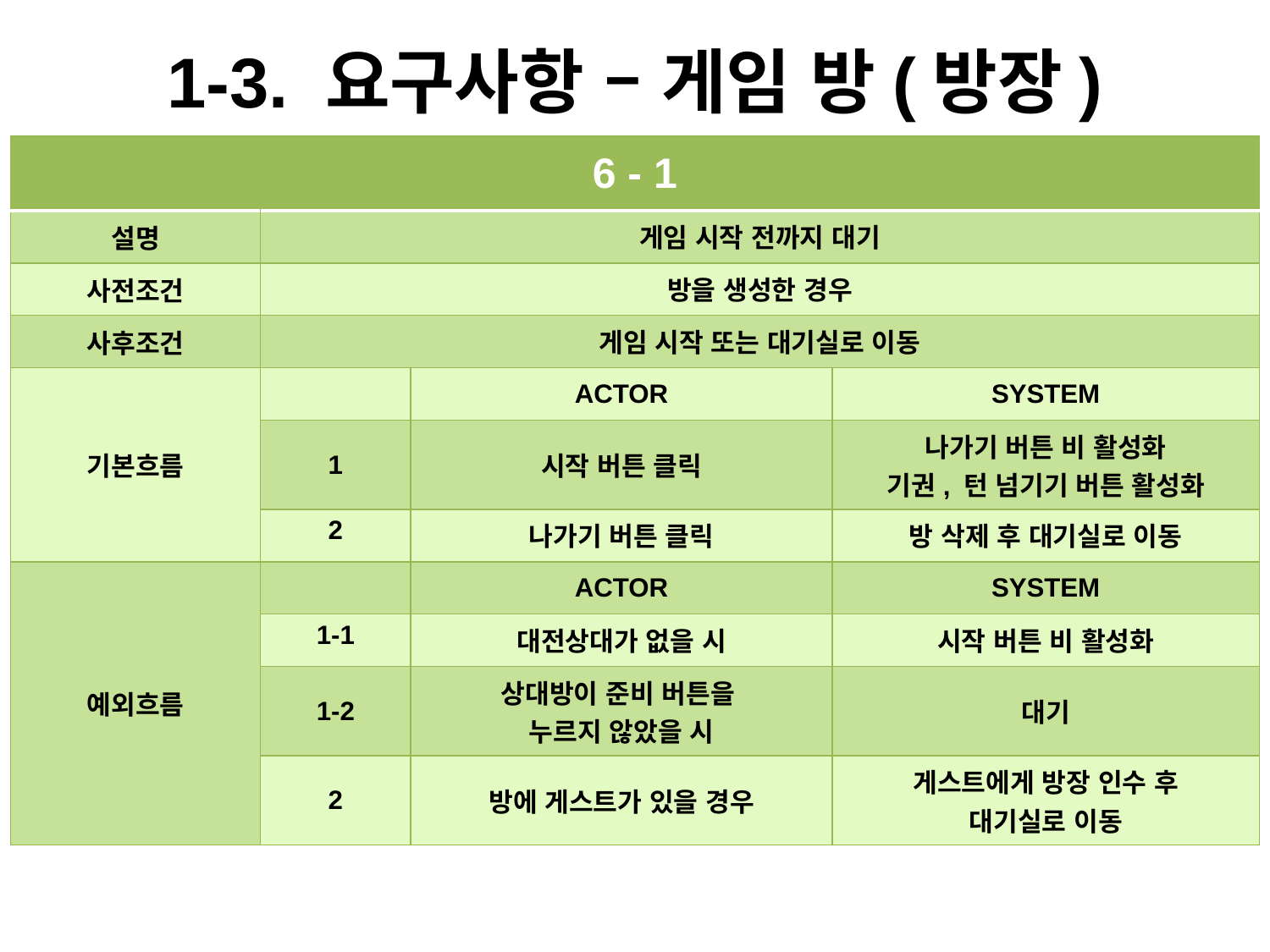

# 1-3. 요구사항 – 게임 방(방장)
| 6 - 1 |  |  |  |
| --- | --- | --- | --- |
| 설명 | 게임 시작 전까지 대기 |  |  |
| 사전조건 | 방을 생성한 경우 |  |  |
| 사후조건 | 게임 시작 또는 대기실로 이동 |  |  |
| 기본흐름 |  | ACTOR | SYSTEM |
|  | 1 | 시작 버튼 클릭 | 나가기 버튼 비 활성화 기권, 턴 넘기기 버튼 활성화 |
|  | 2 | 나가기 버튼 클릭 | 방 삭제 후 대기실로 이동 |
| 예외흐름 |  | ACTOR | SYSTEM |
|  | 1-1 | 대전상대가 없을 시 | 시작 버튼 비 활성화 |
|  | 1-2 | 상대방이 준비 버튼을 누르지 않았을 시 | 대기 |
|  | 2 | 방에 게스트가 있을 경우 | 게스트에게 방장 인수 후 대기실로 이동 |